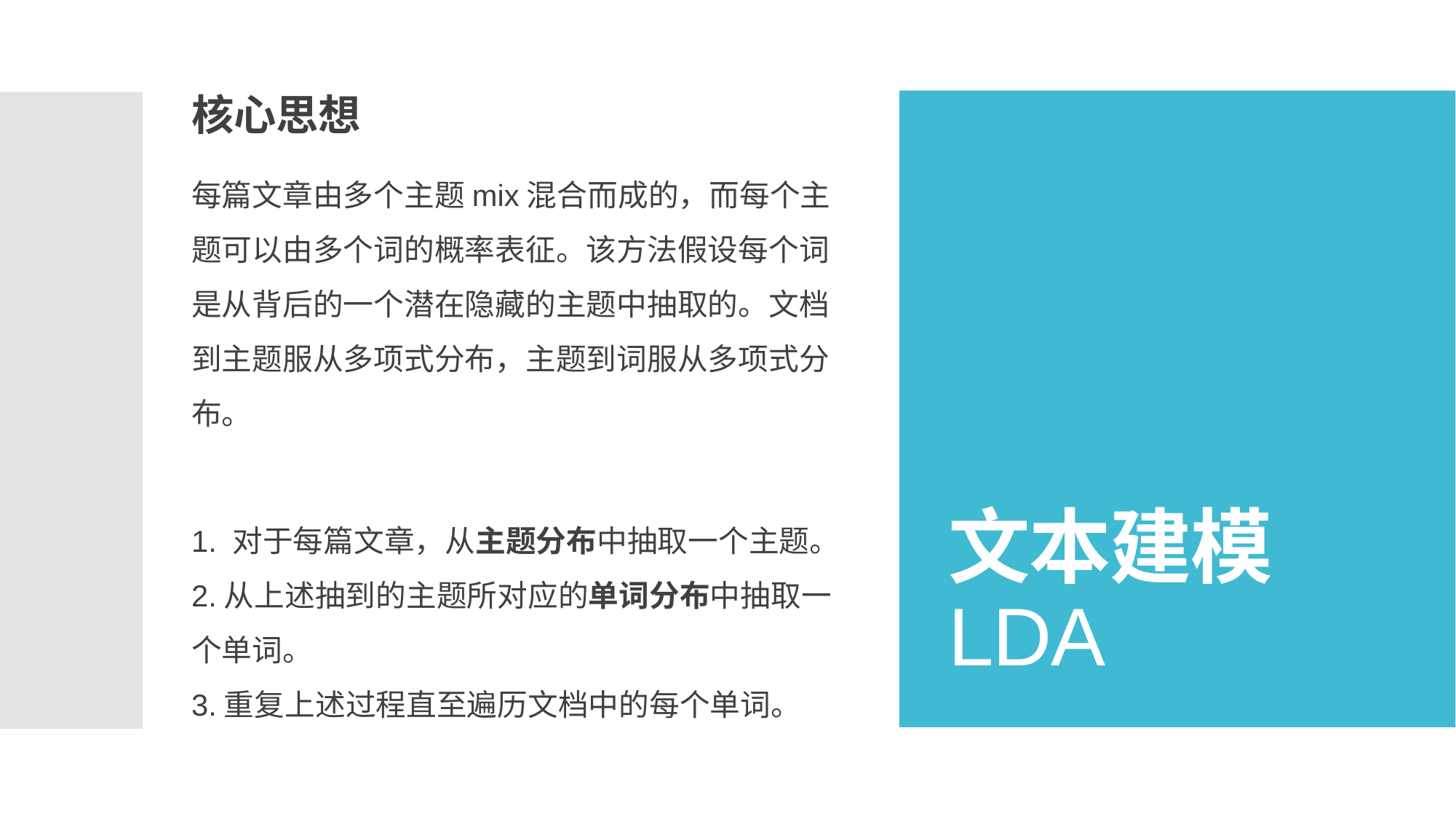

核心思想
每篇文章由多个主题mix混合而成的，而每个主题可以由多个词的概率表征。该方法假设每个词是从背后的一个潜在隐藏的主题中抽取的。文档到主题服从多项式分布，主题到词服从多项式分布。
 
1. 对于每篇文章，从主题分布中抽取一个主题。 
2.从上述抽到的主题所对应的单词分布中抽取一个单词。 
3.重复上述过程直至遍历文档中的每个单词。
# 文本建模 LDA